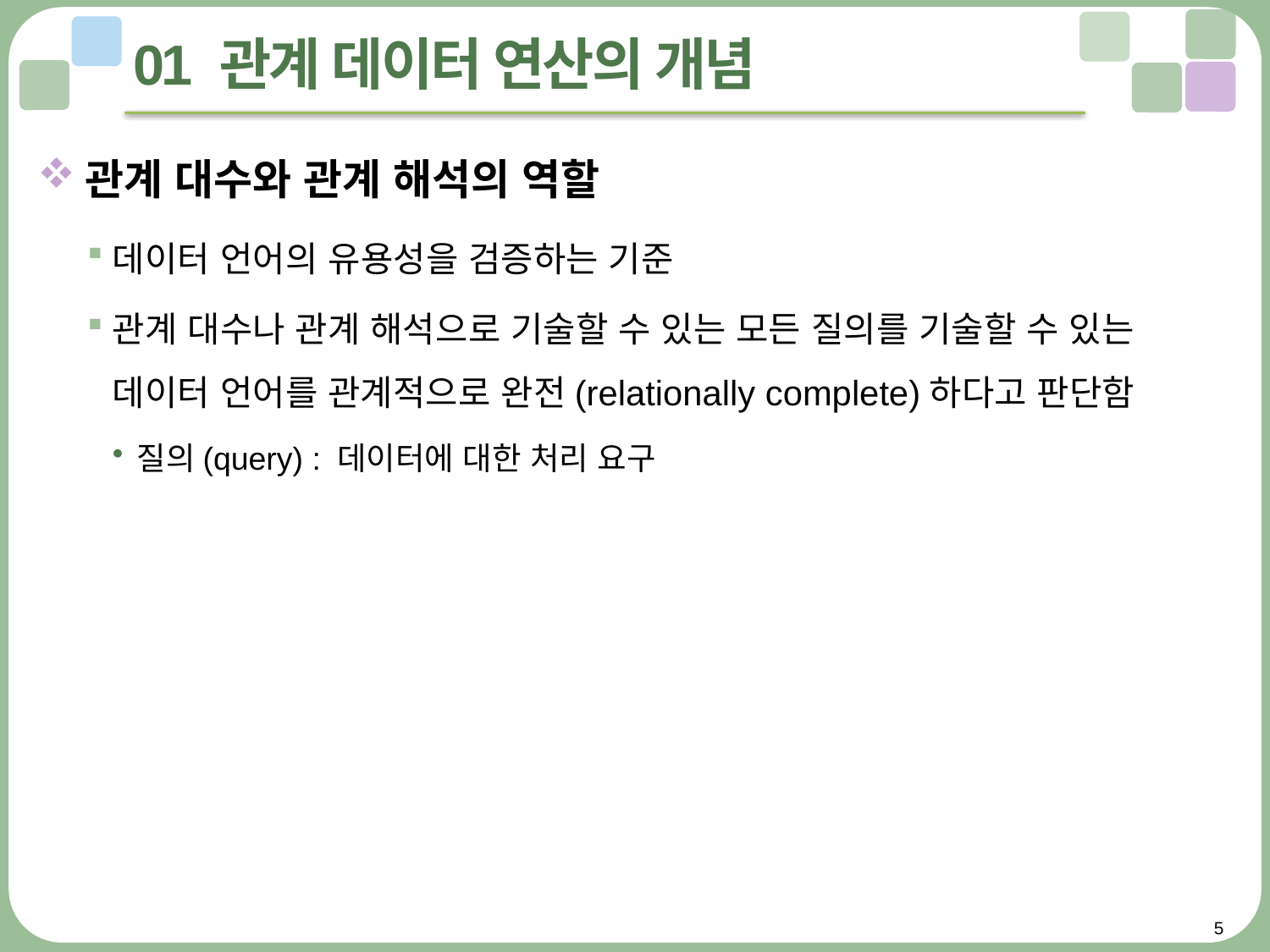

# 01 관계 데이터 연산의 개념
관계 대수와 관계 해석의 역할
데이터 언어의 유용성을 검증하는 기준
관계 대수나 관계 해석으로 기술할 수 있는 모든 질의를 기술할 수 있는
데이터 언어를 관계적으로 완전(relationally complete)하다고 판단함
질의(query) : 데이터에 대한 처리 요구